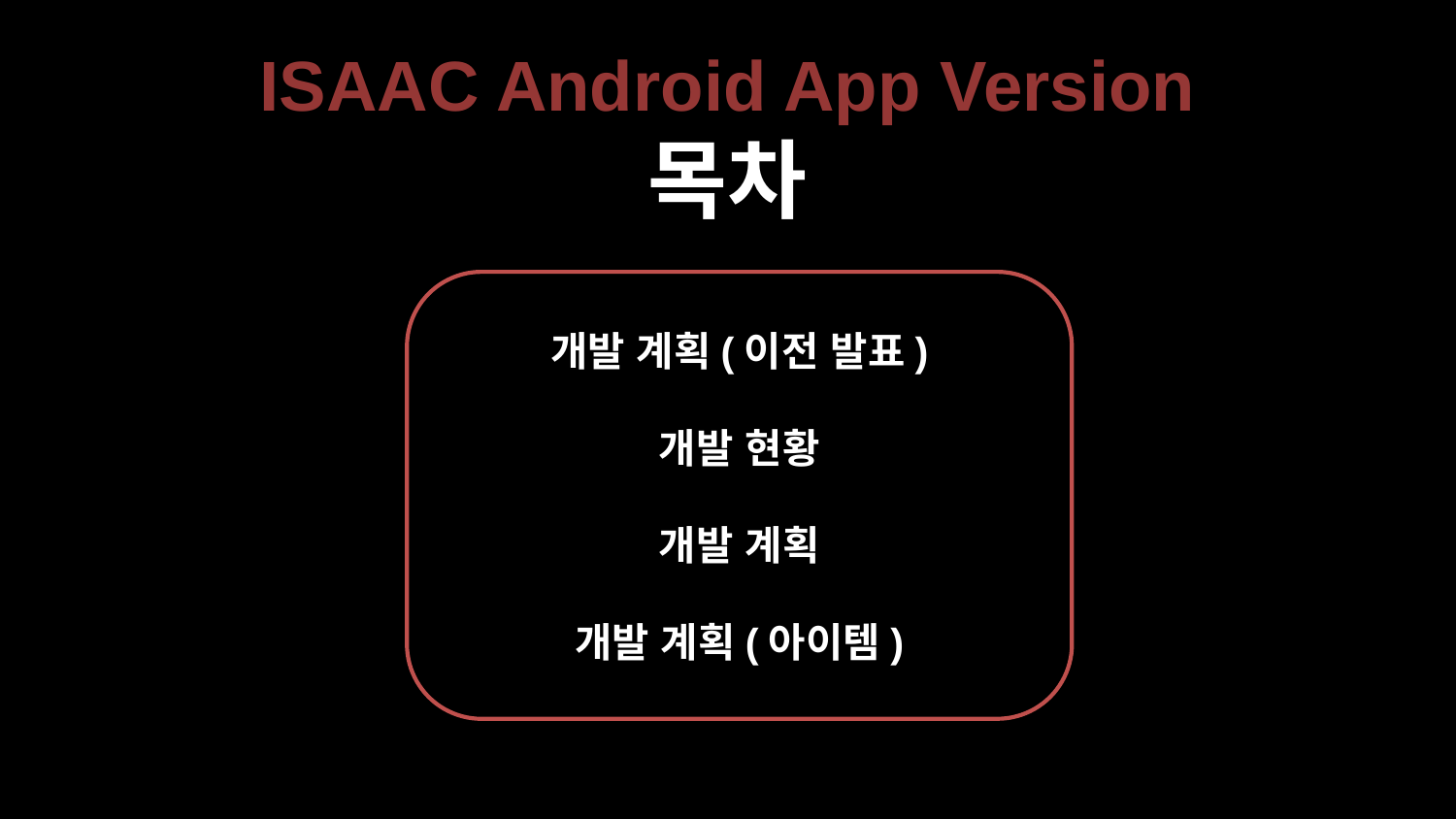

# ISAAC Android App Version 목차
개발 계획(이전 발표)

개발 현황

개발 계획

개발 계획(아이템)